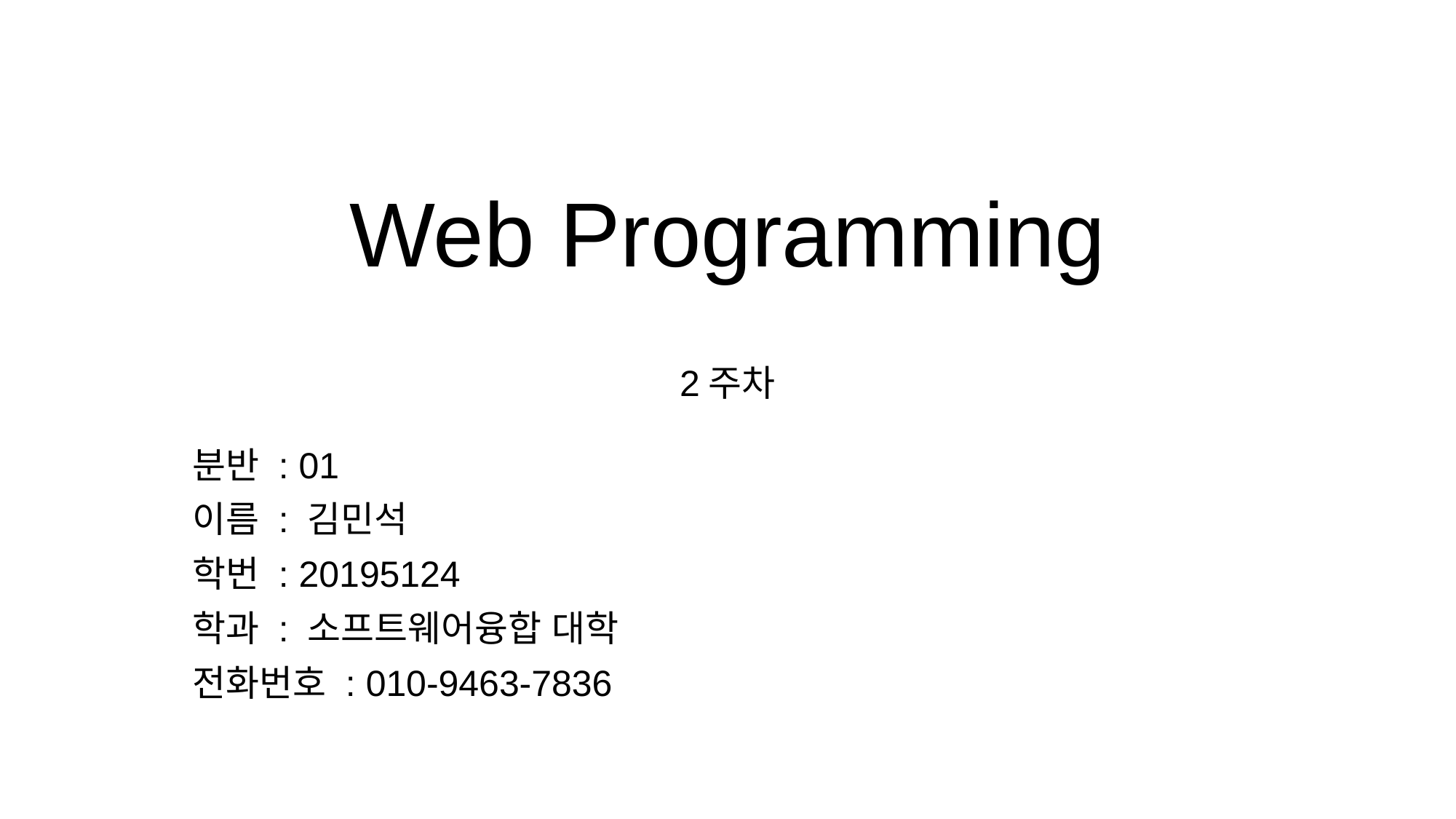

# Web Programming 2주차
분반 : 01
이름 : 김민석
학번 : 20195124
학과 : 소프트웨어융합 대학
전화번호 : 010-9463-7836